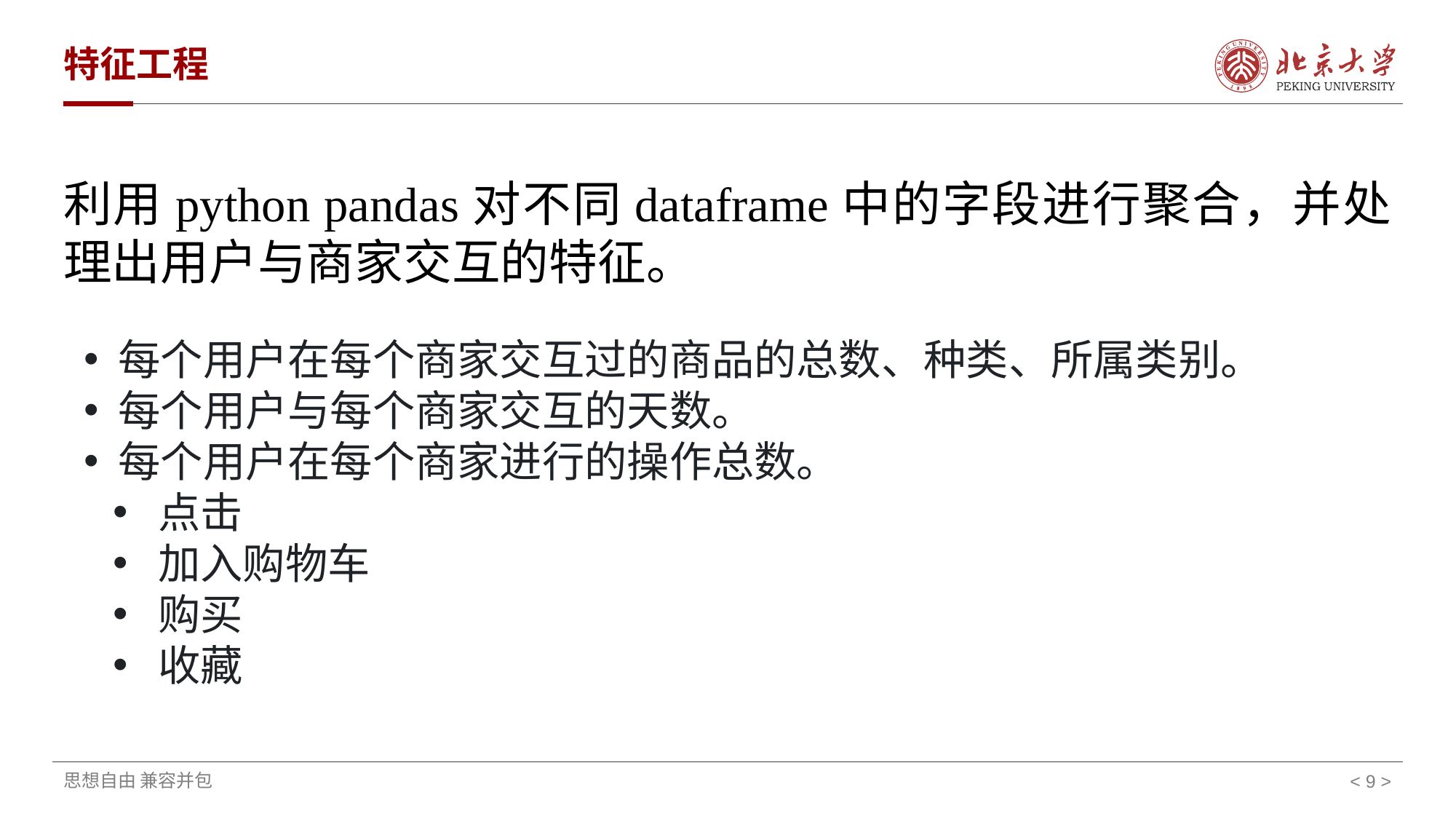

# 特征工程
利用python pandas对不同dataframe中的字段进行聚合，并处理出用户与商家交互的特征。
 每个用户在每个商家交互过的商品的总数、种类、所属类别。
 每个用户与每个商家交互的天数。
 每个用户在每个商家进行的操作总数。
 点击
 加入购物车
 购买
 收藏
< 9 >